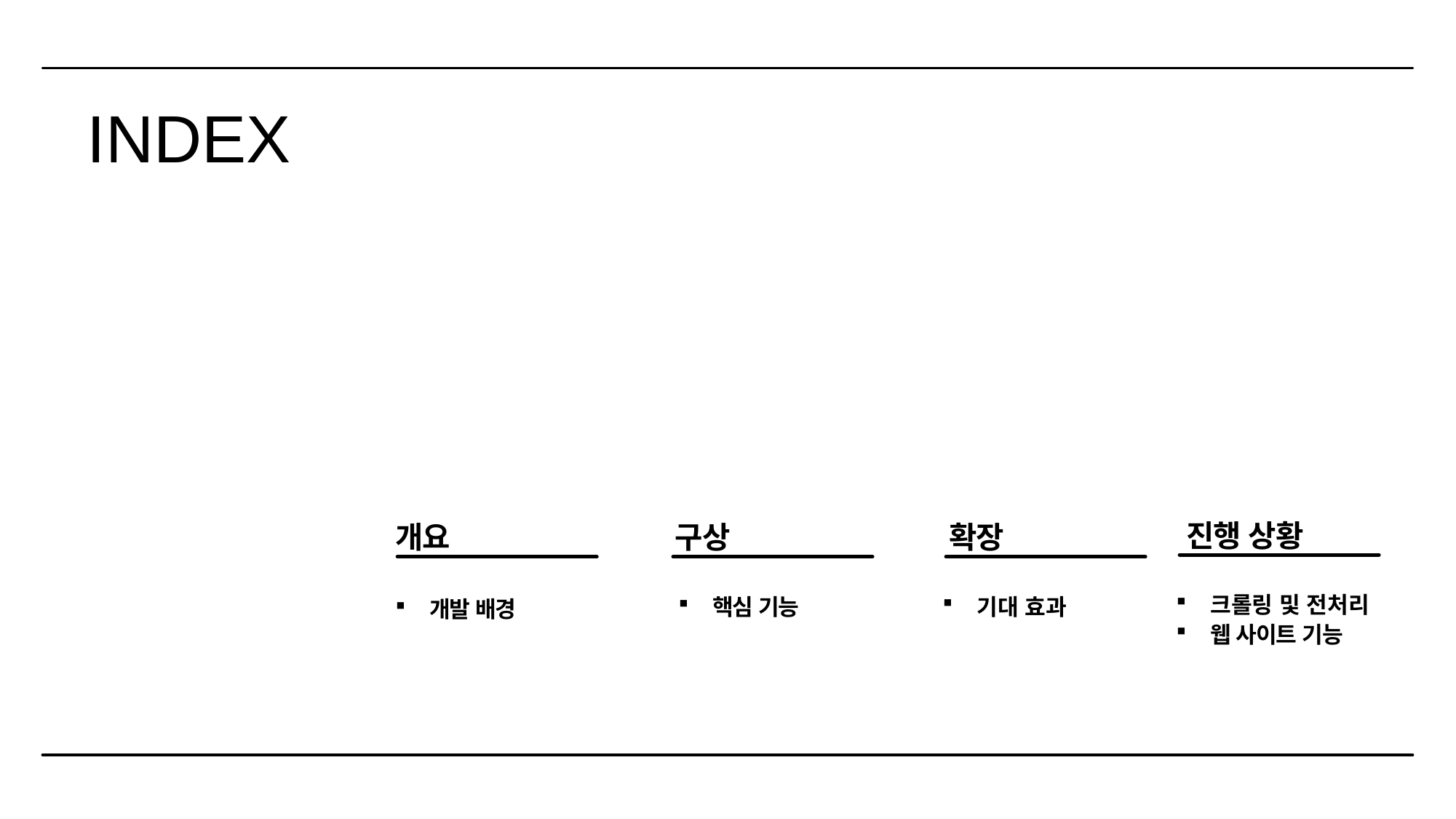

# INDEX

진행 상황
개요
확장
구상

크롤링 및 전처리
웹 사이트 기능
기대 효과
핵심 기능
개발 배경